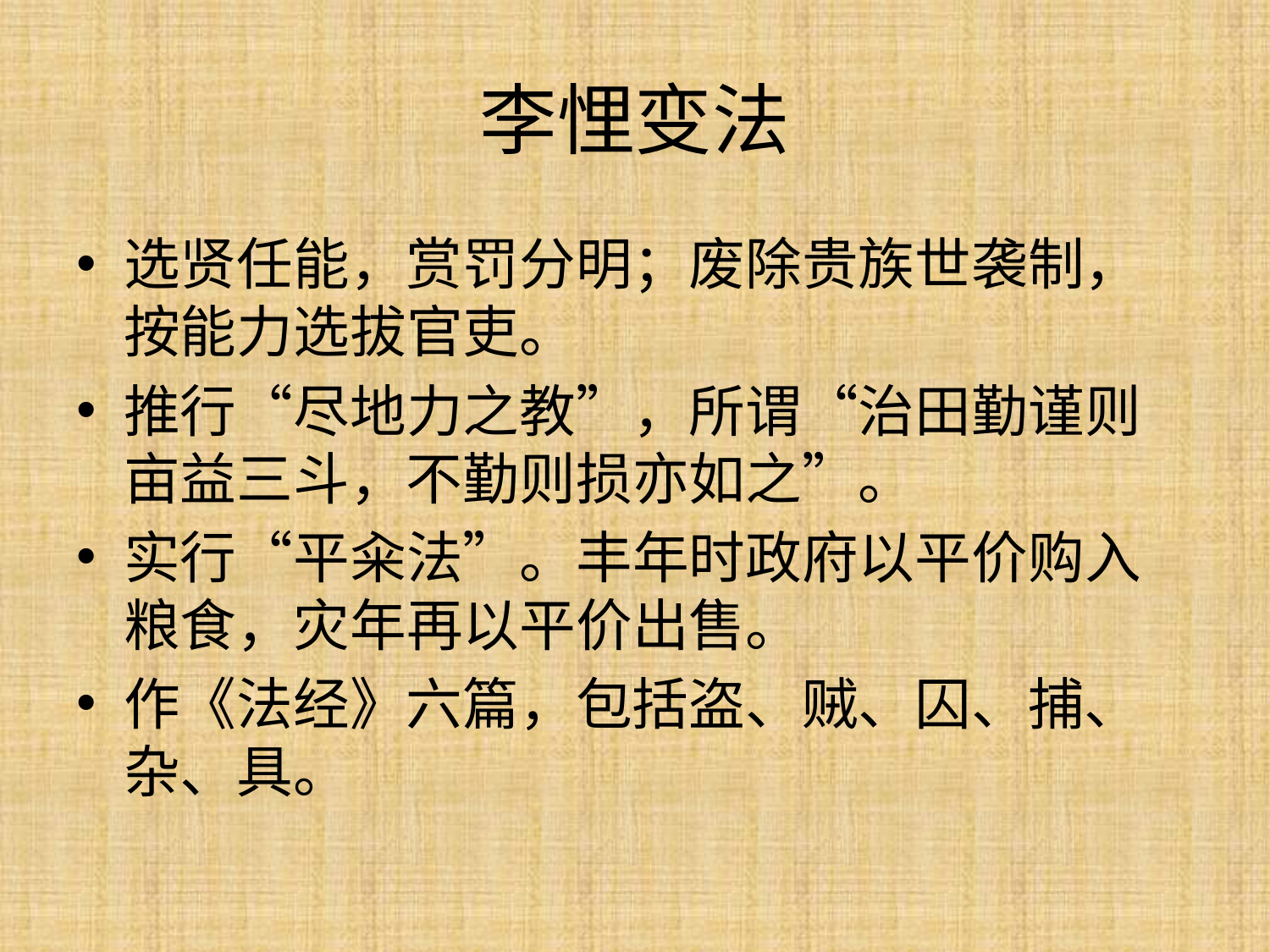

# 李悝变法
选贤任能，赏罚分明；废除贵族世袭制，按能力选拔官吏。
推行“尽地力之教”，所谓“治田勤谨则亩益三斗，不勤则损亦如之”。
实行“平籴法”。丰年时政府以平价购入粮食，灾年再以平价出售。
作《法经》六篇，包括盗、贼、囚、捕、杂、具。